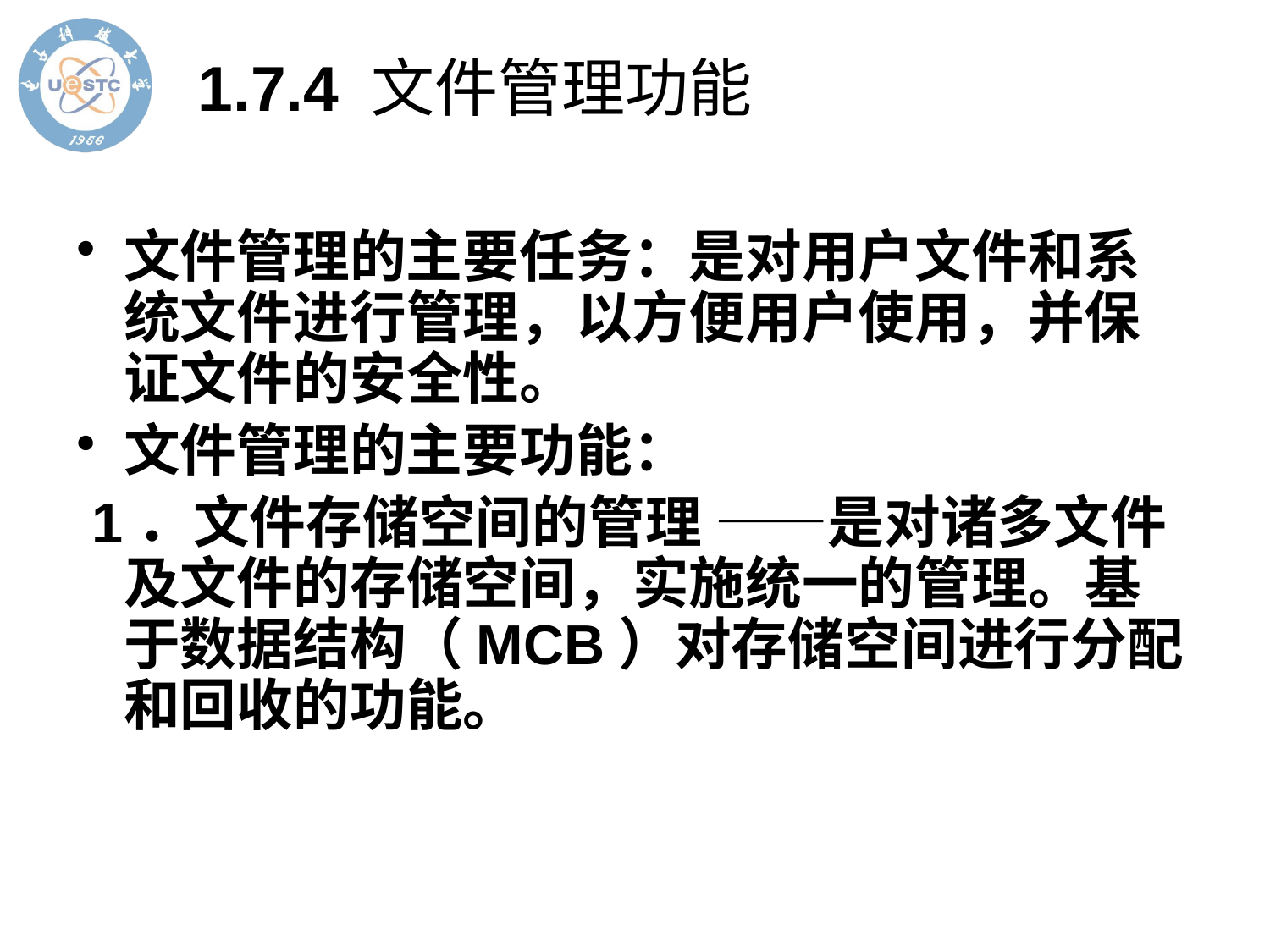

# 1.7.4 文件管理功能
文件管理的主要任务：是对用户文件和系统文件进行管理，以方便用户使用，并保证文件的安全性。
文件管理的主要功能：
 1．文件存储空间的管理 ——是对诸多文件及文件的存储空间，实施统一的管理。基于数据结构（MCB）对存储空间进行分配和回收的功能。